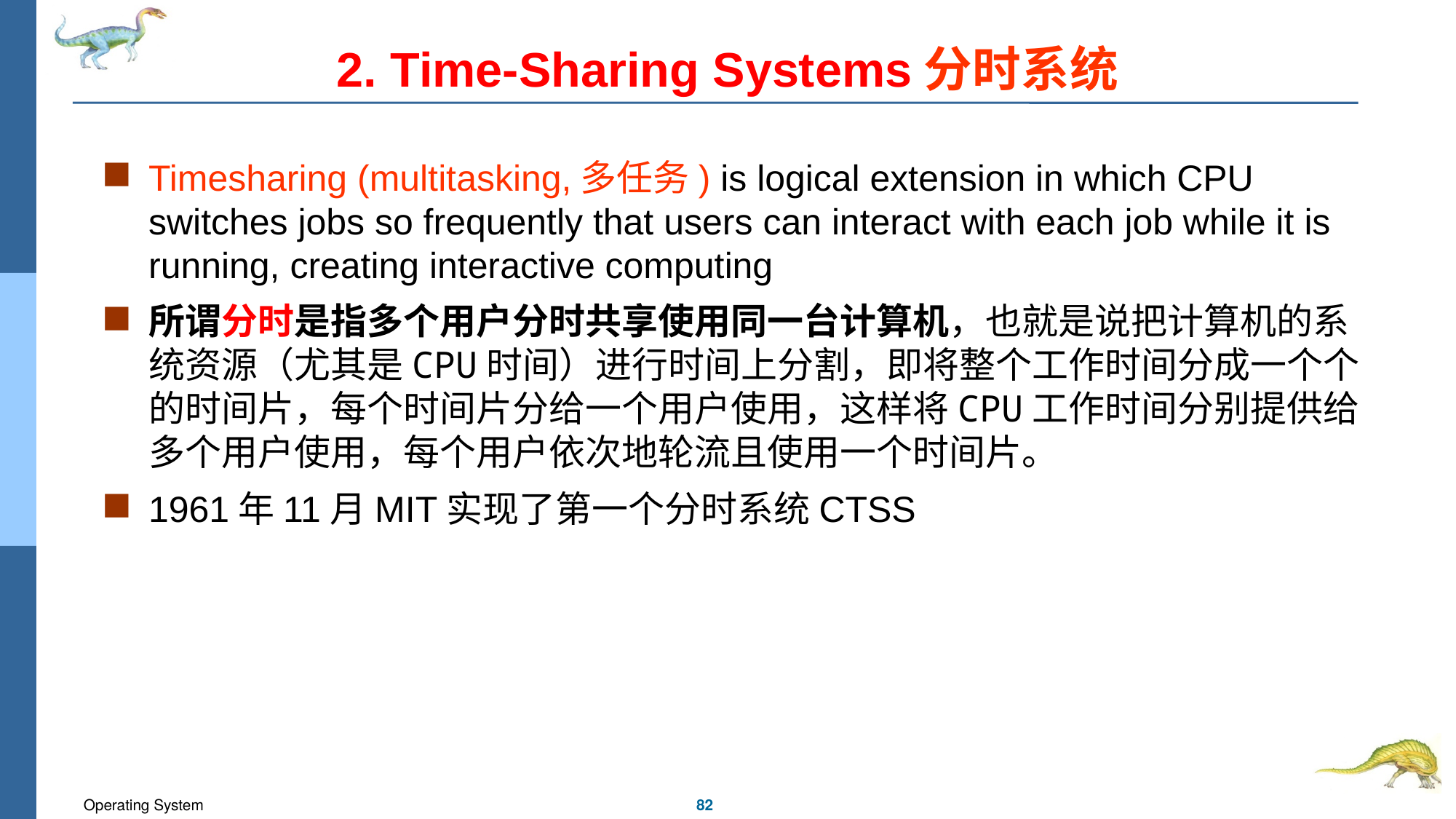

# 2. Time-Sharing Systems分时系统
Timesharing (multitasking,多任务) is logical extension in which CPU switches jobs so frequently that users can interact with each job while it is running, creating interactive computing
所谓分时是指多个用户分时共享使用同一台计算机，也就是说把计算机的系统资源（尤其是CPU时间）进行时间上分割，即将整个工作时间分成一个个的时间片，每个时间片分给一个用户使用，这样将CPU工作时间分别提供给多个用户使用，每个用户依次地轮流且使用一个时间片。
1961年11月MIT实现了第一个分时系统CTSS